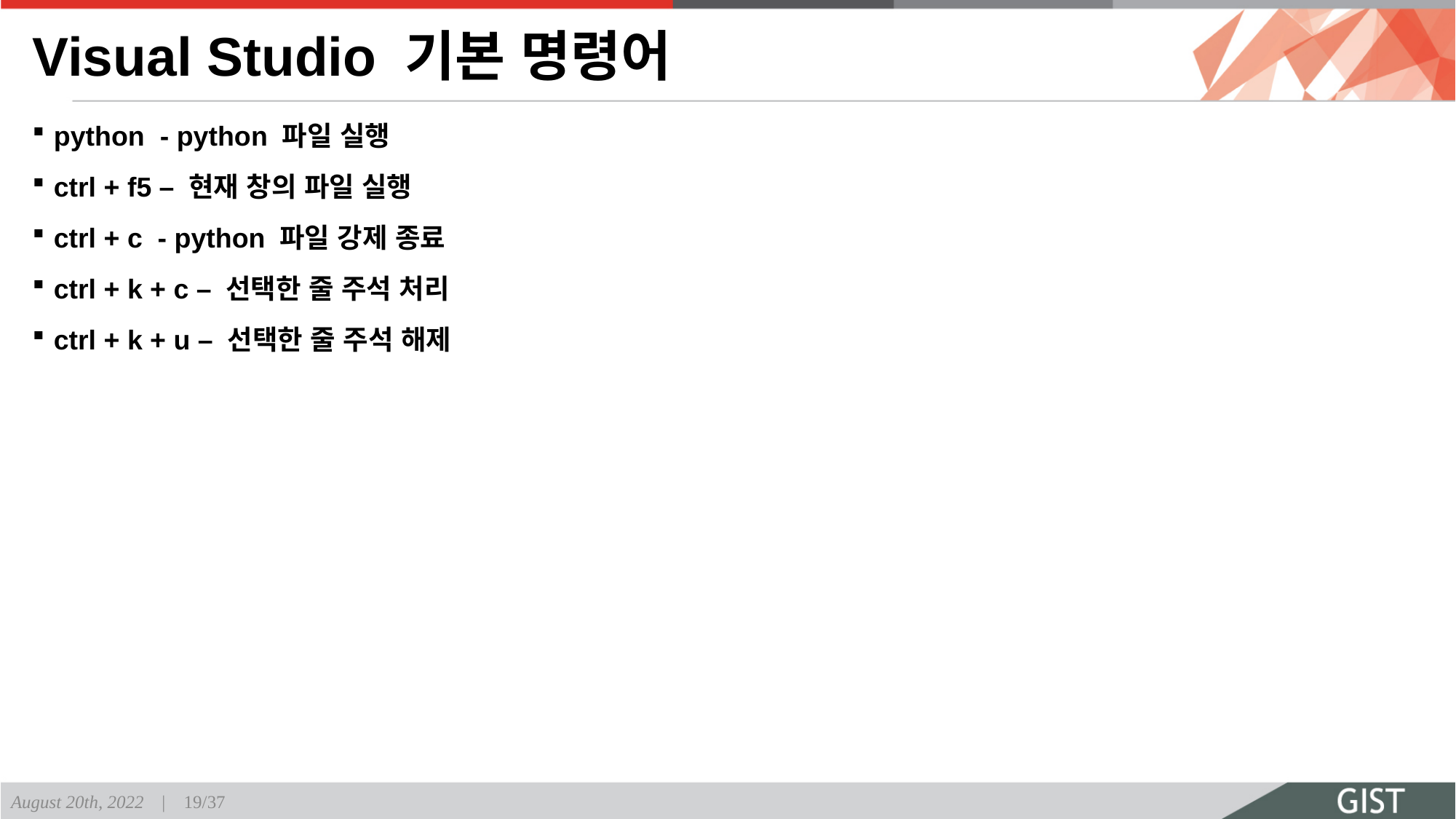

# Visual Studio 기본 명령어
python  - python 파일 실행
ctrl + f5 – 현재 창의 파일 실행
ctrl + c  - python 파일 강제 종료
ctrl + k + c – 선택한 줄 주석 처리
ctrl + k + u – 선택한 줄 주석 해제
August 20th, 2022    |    19/37